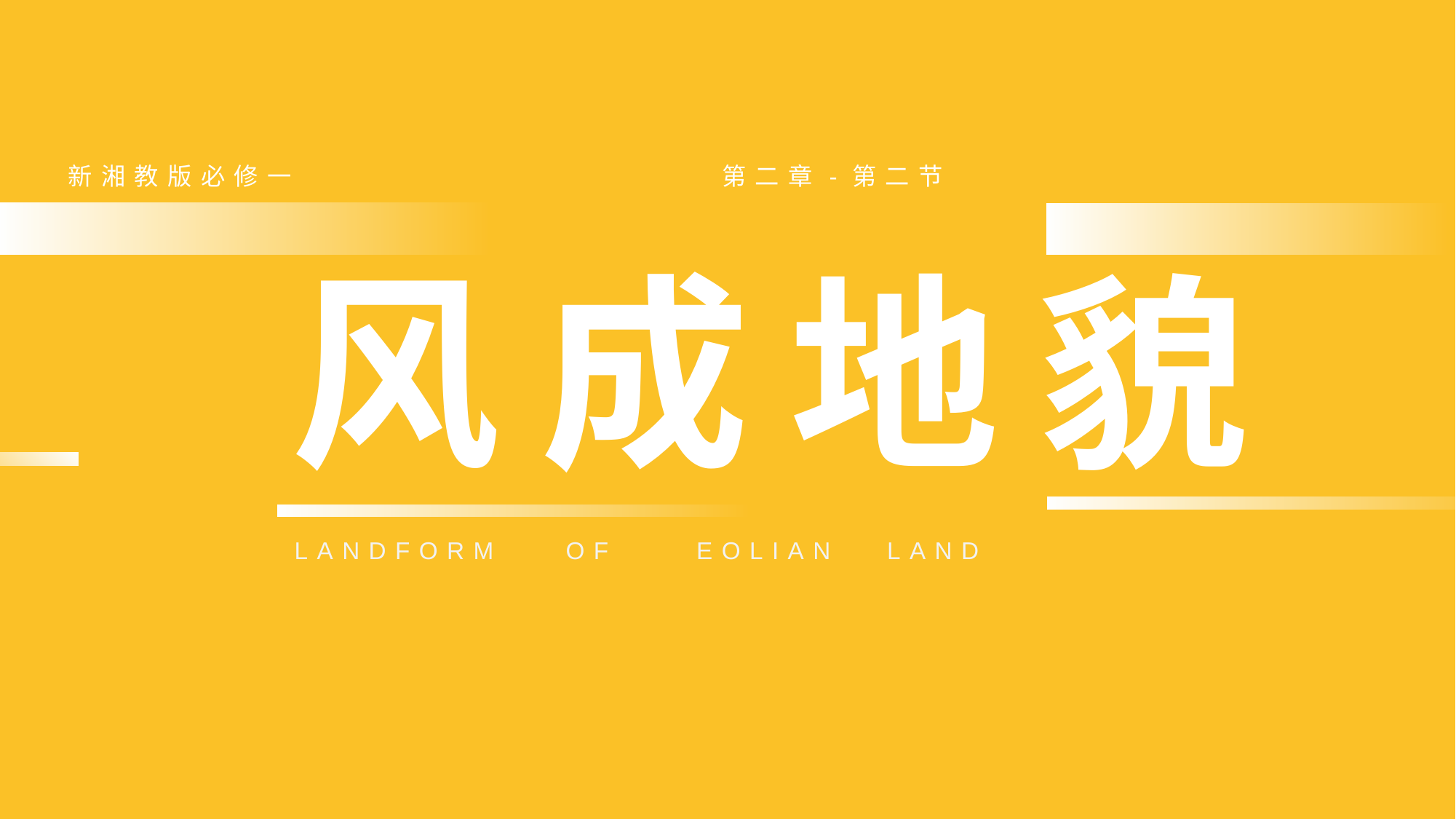

新湘教版必修一                             第二章-第二节

风
成
地
貌

LANDFORM    OF     EOLIAN   LAND